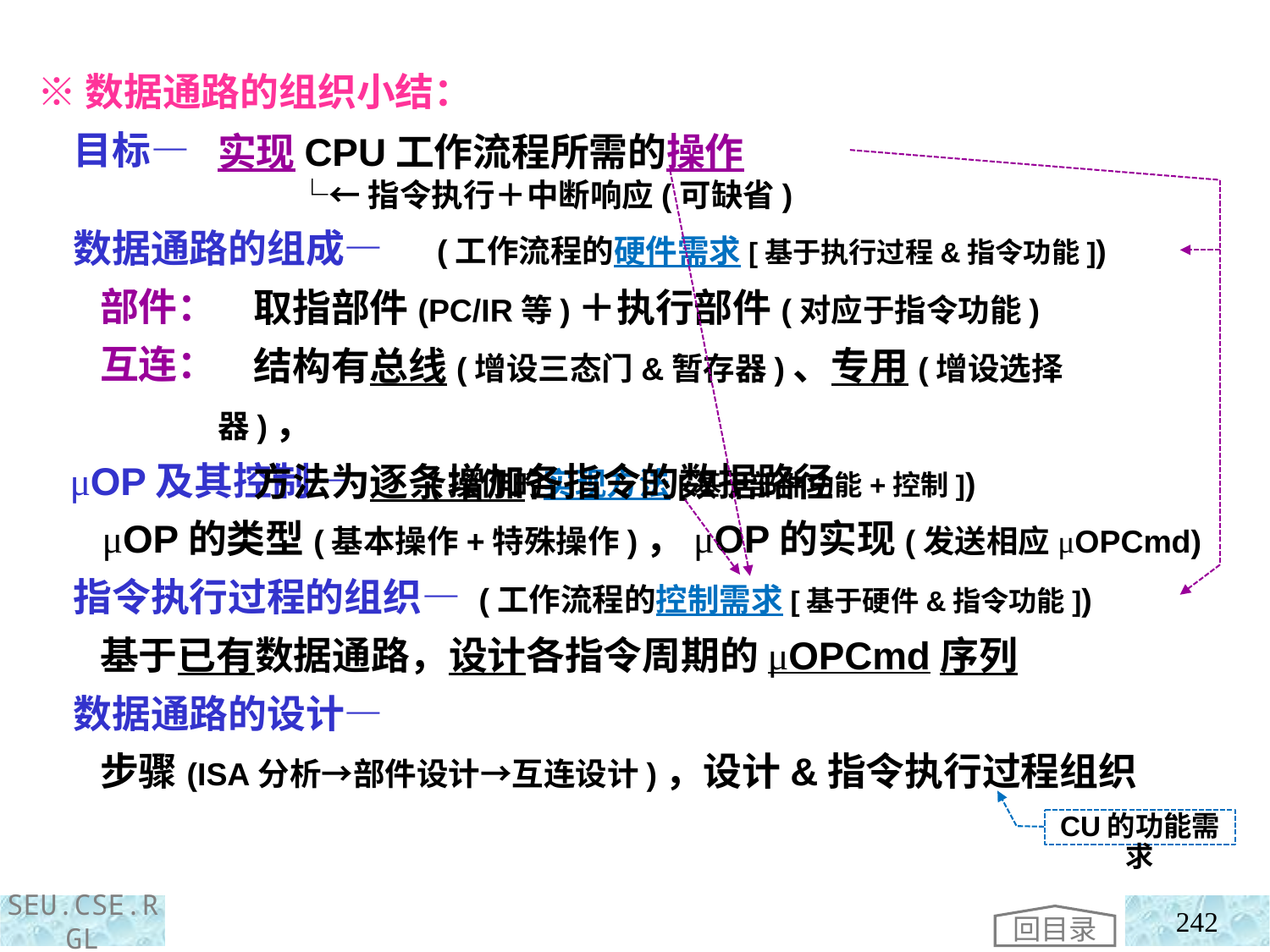

※数据通路的组织小结：
   目标—

   数据通路的组成—     (工作流程的硬件需求[基于执行过程&指令功能])
      部件：
      互连：

   μOP及其控制—        (操作的实现方法[基于部件功能+控制])
      μOP的类型(基本操作+特殊操作)，μOP的实现(发送相应μOPCmd)
   指令执行过程的组织— (工作流程的控制需求[基于硬件&指令功能])
      基于已有数据通路，设计各指令周期的μOPCmd序列
   数据通路的设计—
      步骤(ISA分析→部件设计→互连设计)，设计&指令执行过程组织
实现CPU工作流程所需的操作
           └←指令执行＋中断响应(可缺省)

   取指部件(PC/IR等)＋执行部件(对应于指令功能)
   结构有总线(增设三态门&暂存器)、专用(增设选择器)，
   方法为逐条增加各指令的数据路径
CU的功能需求
回目录
242